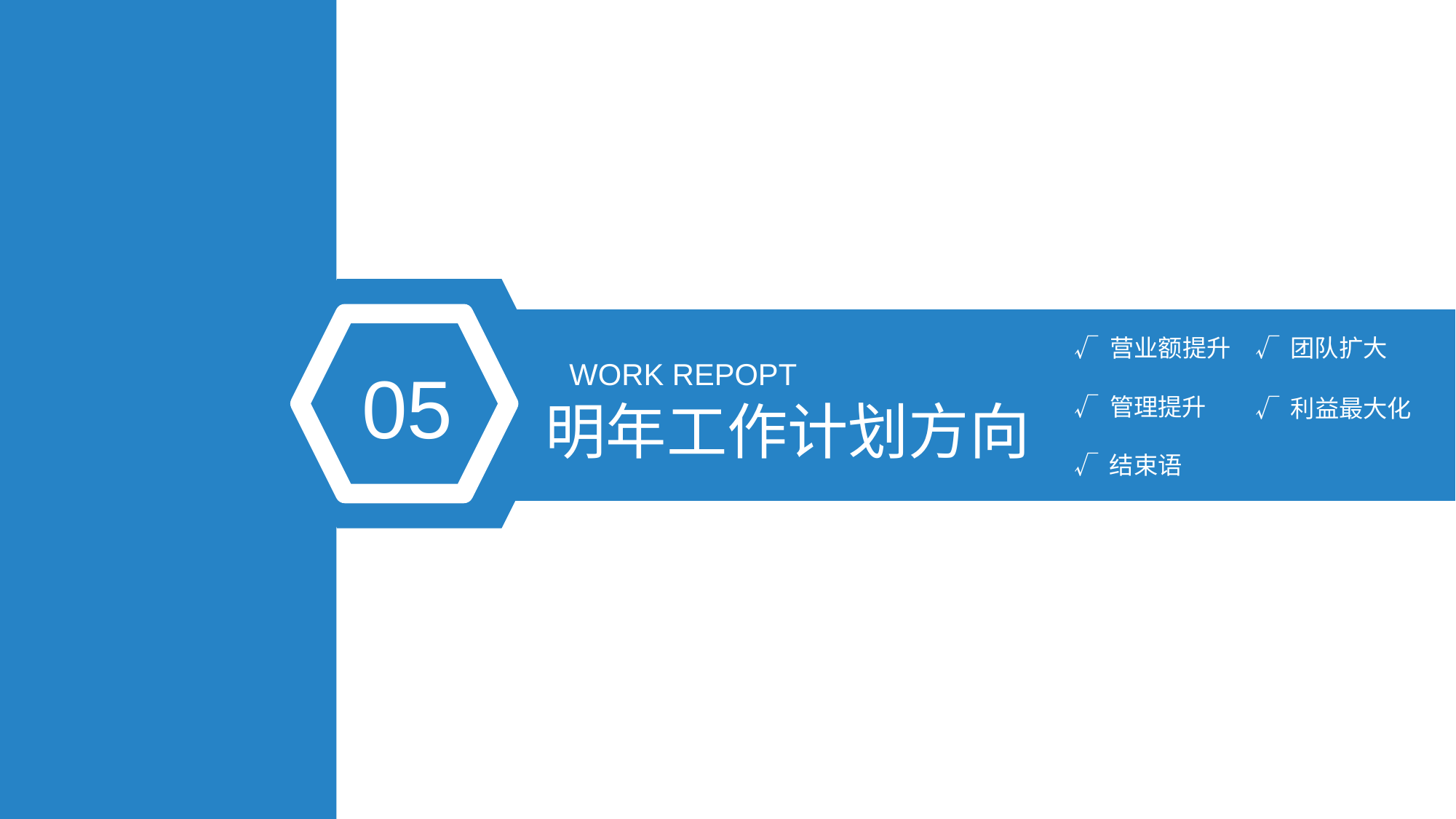

05
√ 营业额提升
√ 团队扩大
WORK REPOPT
√ 管理提升
明年工作计划方向
√ 利益最大化
√ 结束语